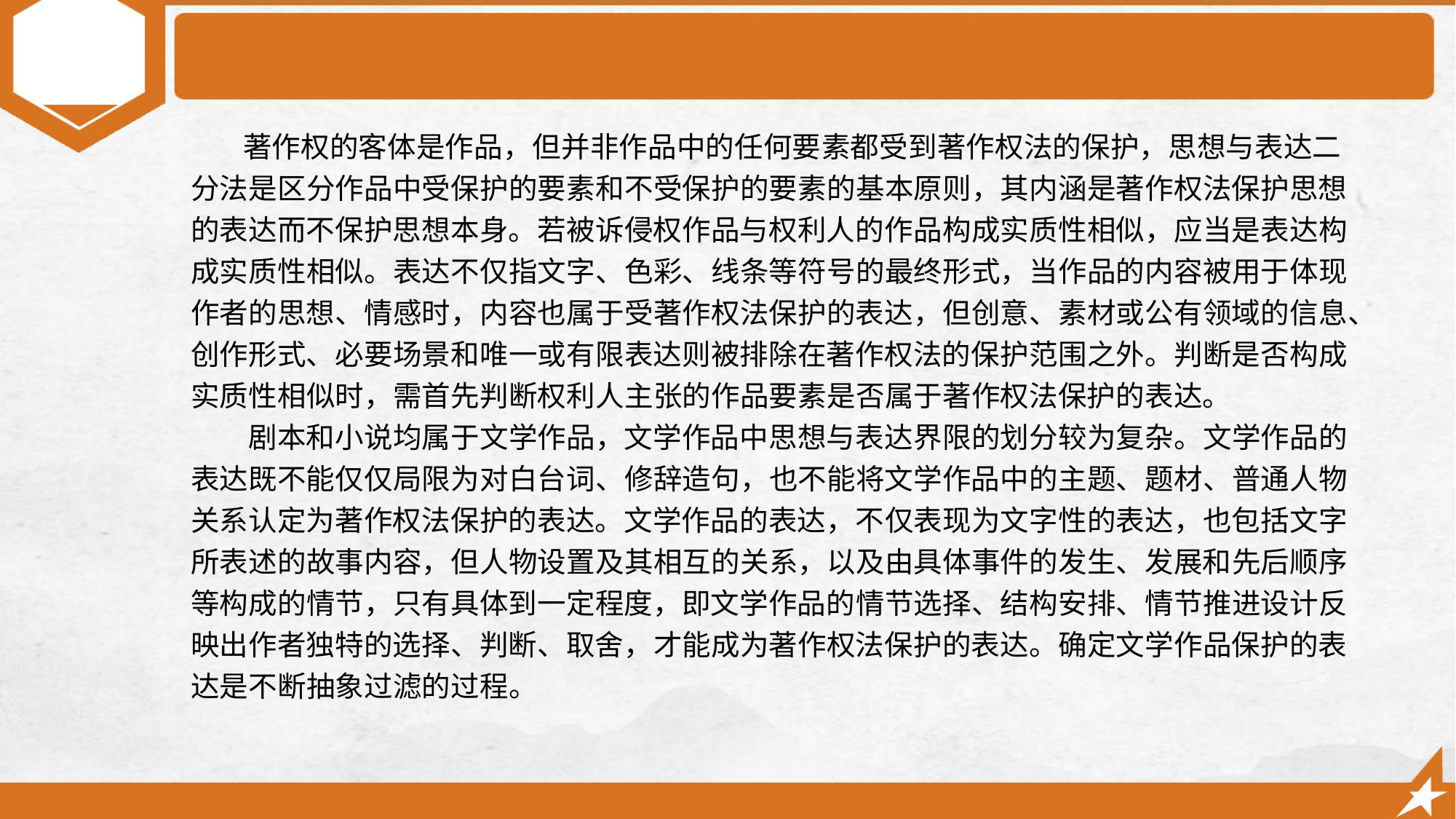

著作权的客体是作品，但并非作品中的任何要素都受到著作权法的保护，思想与表达二分法是区分作品中受保护的要素和不受保护的要素的基本原则，其内涵是著作权法保护思想的表达而不保护思想本身。若被诉侵权作品与权利人的作品构成实质性相似，应当是表达构成实质性相似。表达不仅指文字、色彩、线条等符号的最终形式，当作品的内容被用于体现作者的思想、情感时，内容也属于受著作权法保护的表达，但创意、素材或公有领域的信息、创作形式、必要场景和唯一或有限表达则被排除在著作权法的保护范围之外。判断是否构成实质性相似时，需首先判断权利人主张的作品要素是否属于著作权法保护的表达。
　　剧本和小说均属于文学作品，文学作品中思想与表达界限的划分较为复杂。文学作品的表达既不能仅仅局限为对白台词、修辞造句，也不能将文学作品中的主题、题材、普通人物关系认定为著作权法保护的表达。文学作品的表达，不仅表现为文字性的表达，也包括文字所表述的故事内容，但人物设置及其相互的关系，以及由具体事件的发生、发展和先后顺序等构成的情节，只有具体到一定程度，即文学作品的情节选择、结构安排、情节推进设计反映出作者独特的选择、判断、取舍，才能成为著作权法保护的表达。确定文学作品保护的表达是不断抽象过滤的过程。